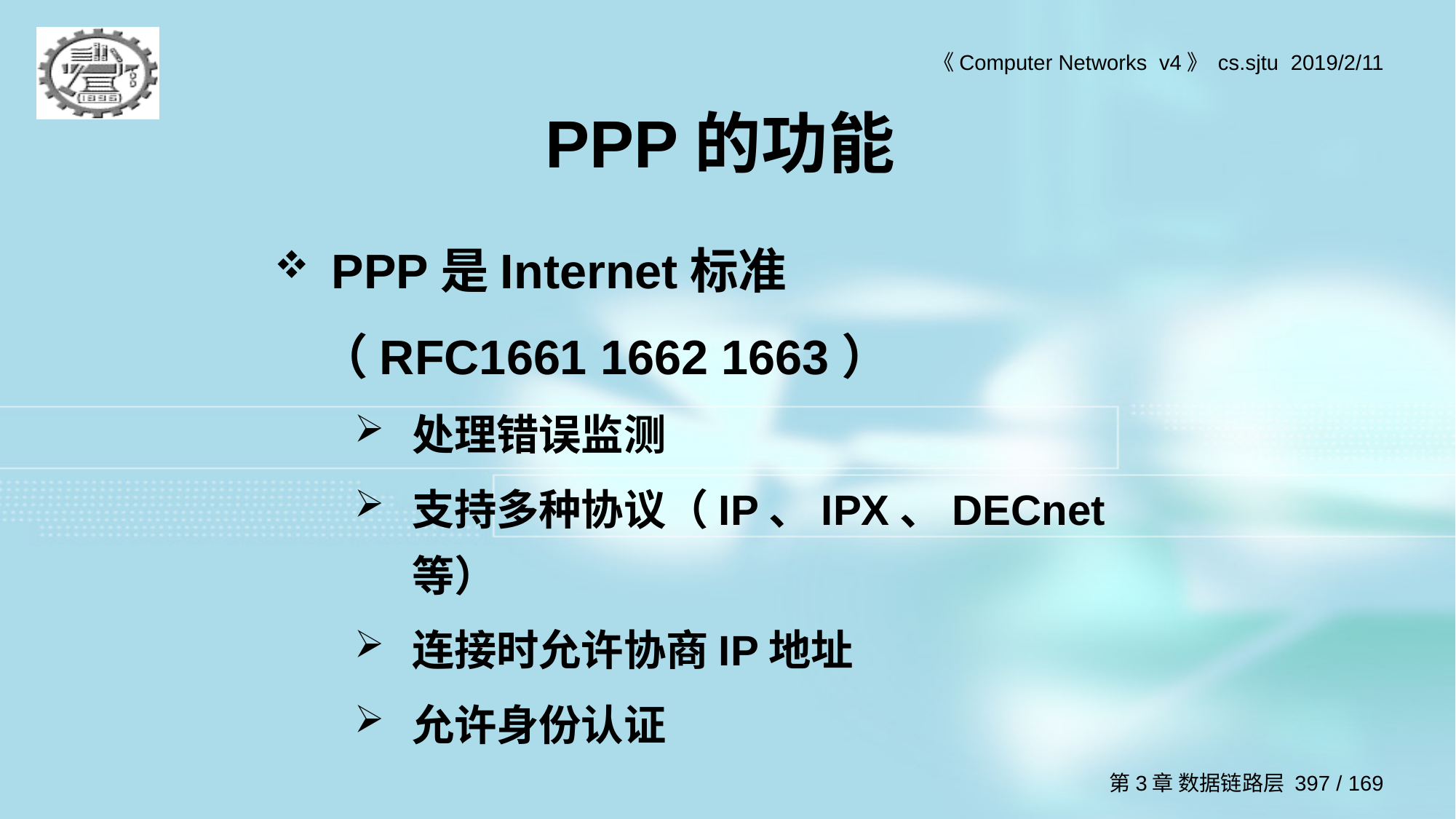

# PPP的功能
PPP是Internet标准
   （RFC1661 1662 1663）
处理错误监测
支持多种协议（IP、IPX、DECnet等）
连接时允许协商IP地址
允许身份认证